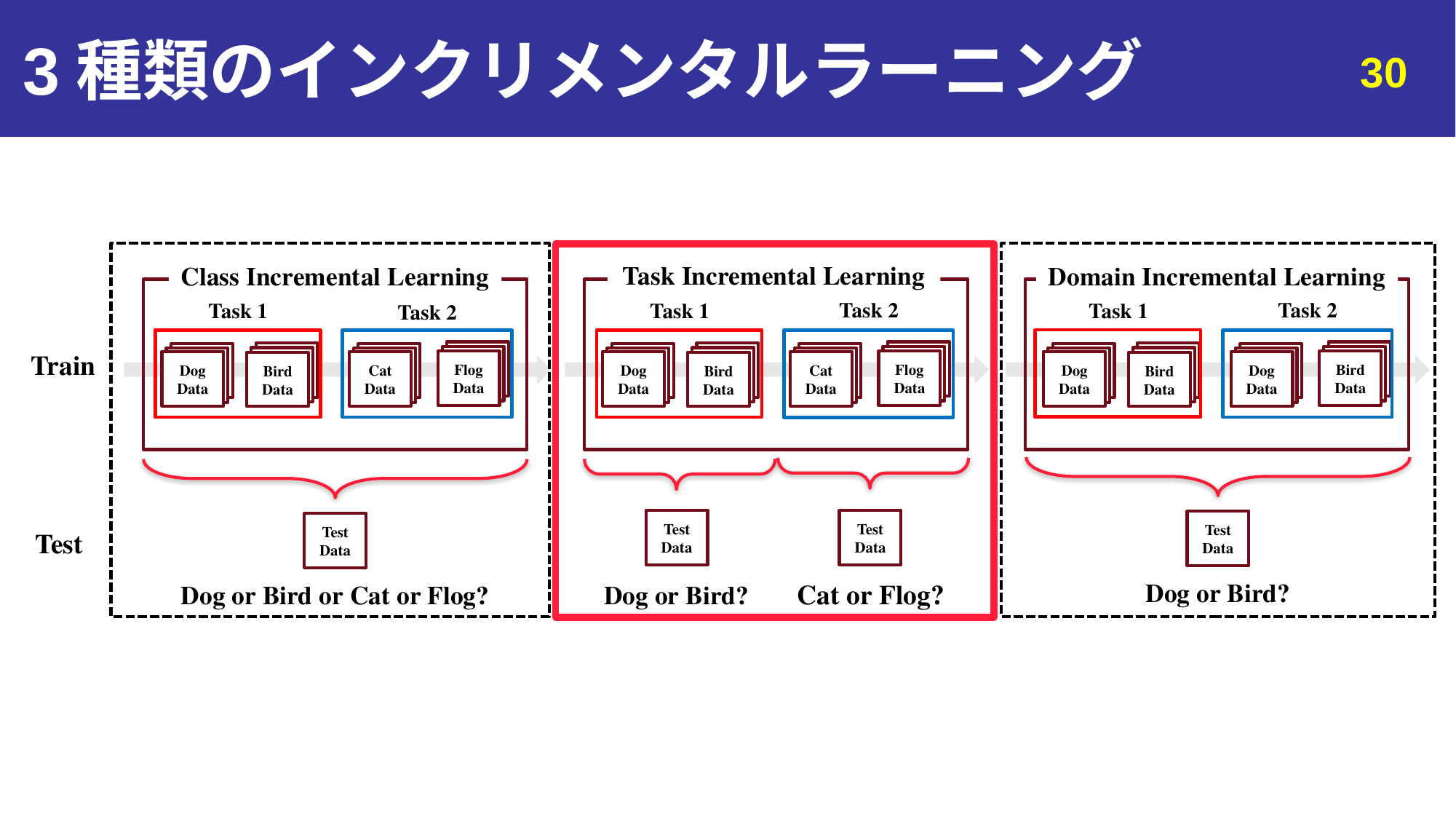

# 3種類のインクリメンタルラーニング
30

Task Incremental Learning
Domain Incremental Learning
Class Incremental Learning

Bird Data

Bird Data

Dog Data

Dog Data

Flog Data

Bird Data

Cat Data

Dog Data

Flog Data

Bird Data

Cat Data

Dog Data

Task 2
Task 2
Task 1
Task 1
Task 1
Task 2

Train

Test Data
Test Data
Test Data
Test Data
Test
Dog or Bird?
Cat or Flog?
Dog or Bird?
Dog or Bird or Cat or Flog?